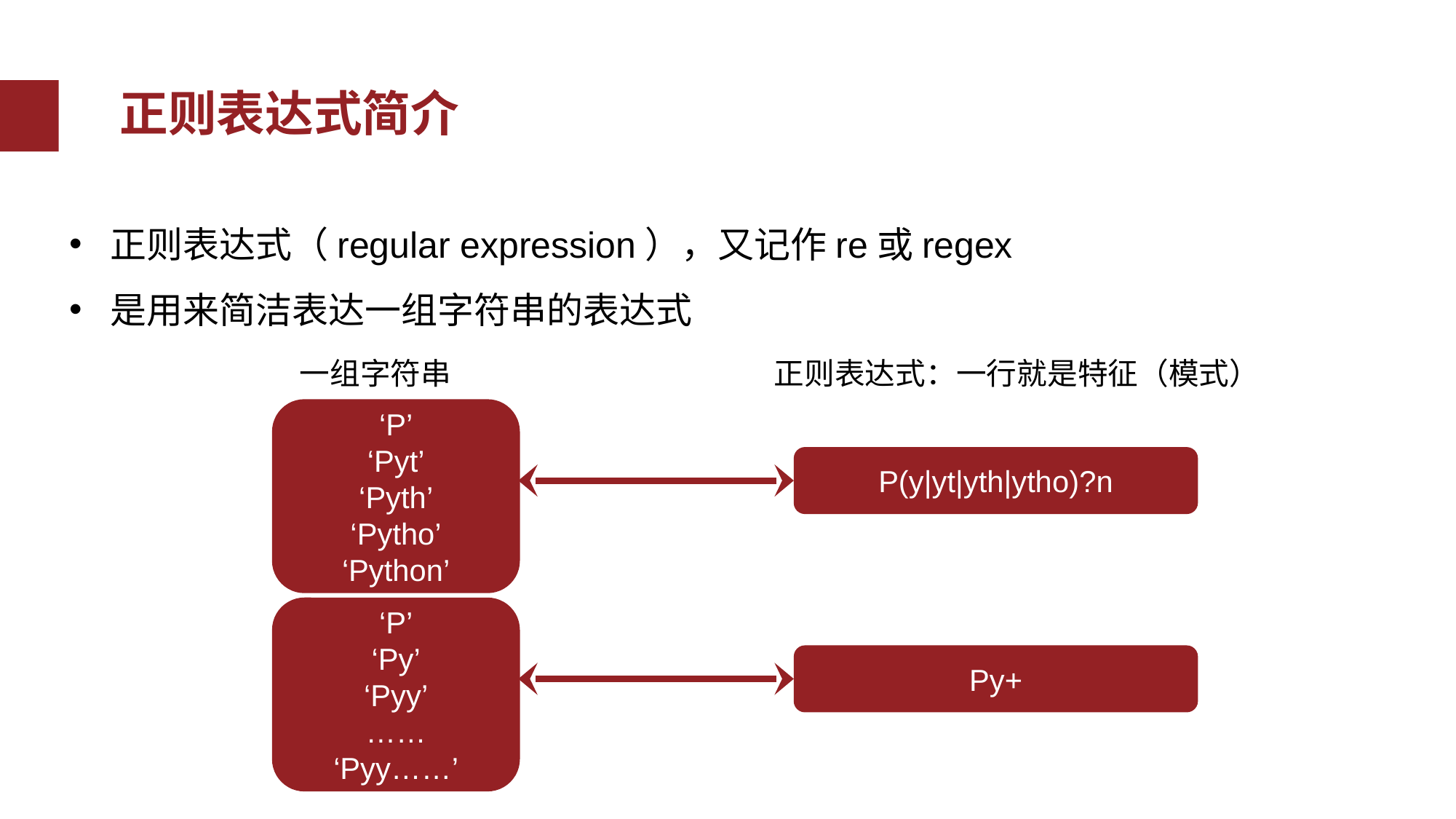

正则表达式简介

错误类型
正则表达式（regular expression），又记作re或regex
是用来简洁表达一组字符串的表达式
一组字符串
正则表达式：一行就是特征（模式）
‘P’
‘Pyt’
‘Pyth’
‘Pytho’
‘Python’
P(y|yt|yth|ytho)?n
‘P’
‘Py’
‘Pyy’
……
‘Pyy……’
Py+